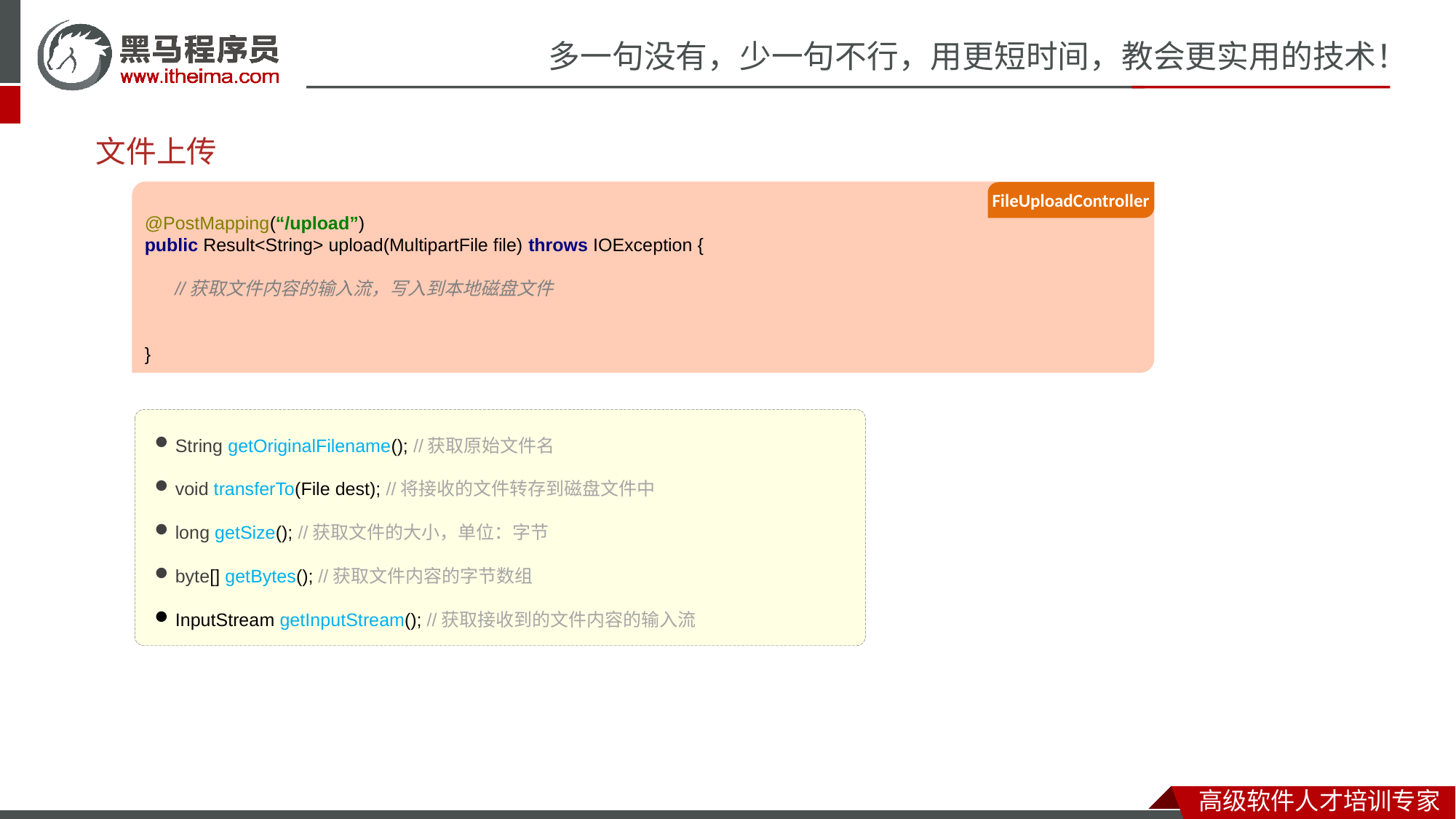

# 文件上传
@PostMapping(“/upload”)
public Result<String> upload(MultipartFile file) throws IOException {
      //获取文件内容的输入流，写入到本地磁盘文件

}
FileUploadController
String getOriginalFilename(); //获取原始文件名
void transferTo(File dest); //将接收的文件转存到磁盘文件中
long getSize(); //获取文件的大小，单位：字节
byte[] getBytes(); //获取文件内容的字节数组
InputStream getInputStream(); //获取接收到的文件内容的输入流